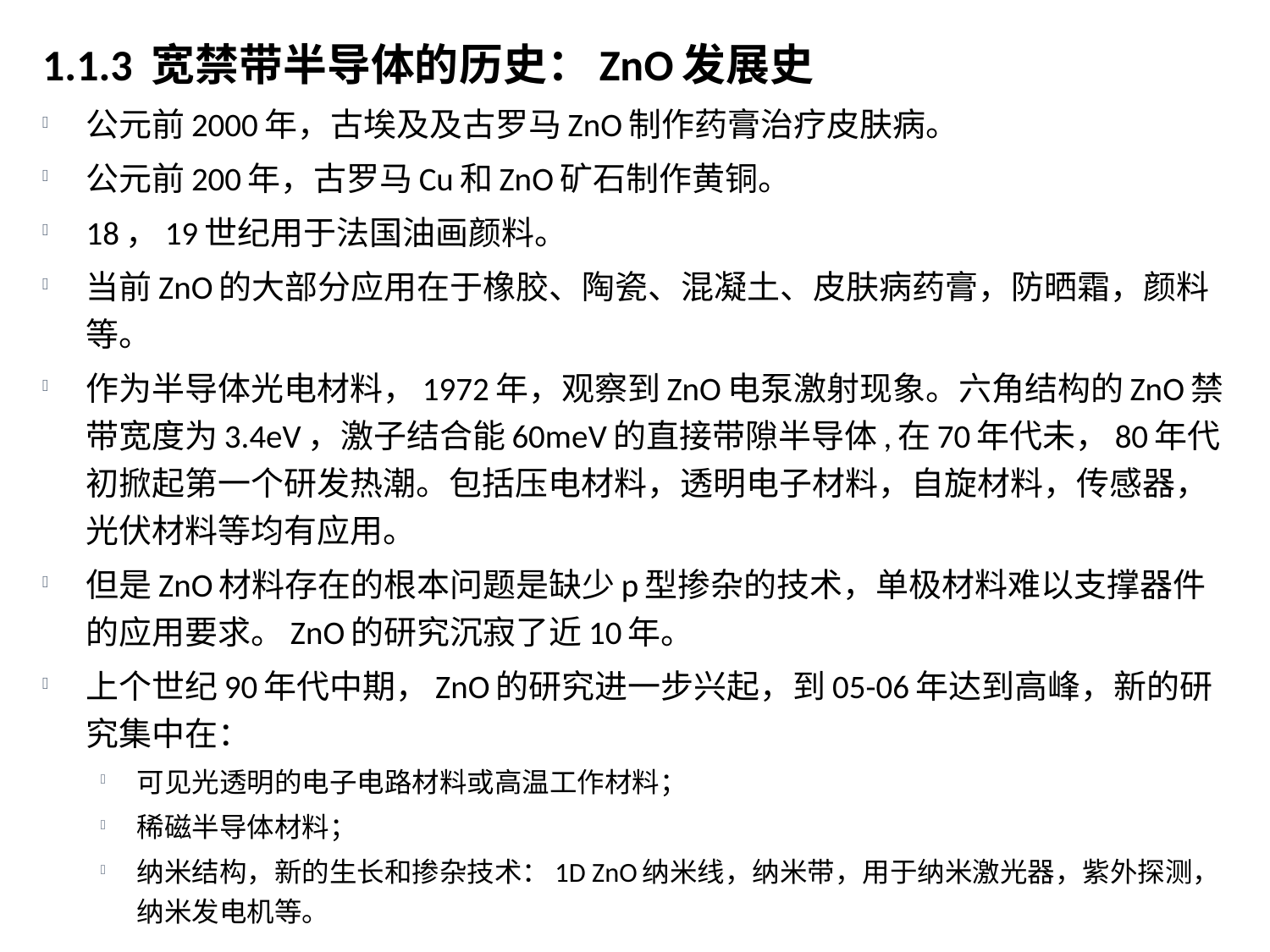

1.1.3 宽禁带半导体的历史：ZnO发展史
公元前2000年，古埃及及古罗马ZnO制作药膏治疗皮肤病。
公元前200年，古罗马Cu和ZnO矿石制作黄铜。
18，19世纪用于法国油画颜料。
当前ZnO的大部分应用在于橡胶、陶瓷、混凝土、皮肤病药膏，防晒霜，颜料等。
作为半导体光电材料，1972年，观察到ZnO电泵激射现象。六角结构的ZnO禁带宽度为3.4eV，激子结合能60meV的直接带隙半导体,在70年代未，80年代初掀起第一个研发热潮。包括压电材料，透明电子材料，自旋材料，传感器，光伏材料等均有应用。
但是ZnO材料存在的根本问题是缺少p型掺杂的技术，单极材料难以支撑器件的应用要求。ZnO的研究沉寂了近10年。
上个世纪90年代中期，ZnO的研究进一步兴起，到05-06年达到高峰，新的研究集中在：
可见光透明的电子电路材料或高温工作材料；
稀磁半导体材料；
纳米结构，新的生长和掺杂技术：1D ZnO纳米线，纳米带，用于纳米激光器，紫外探测，纳米发电机等。
33